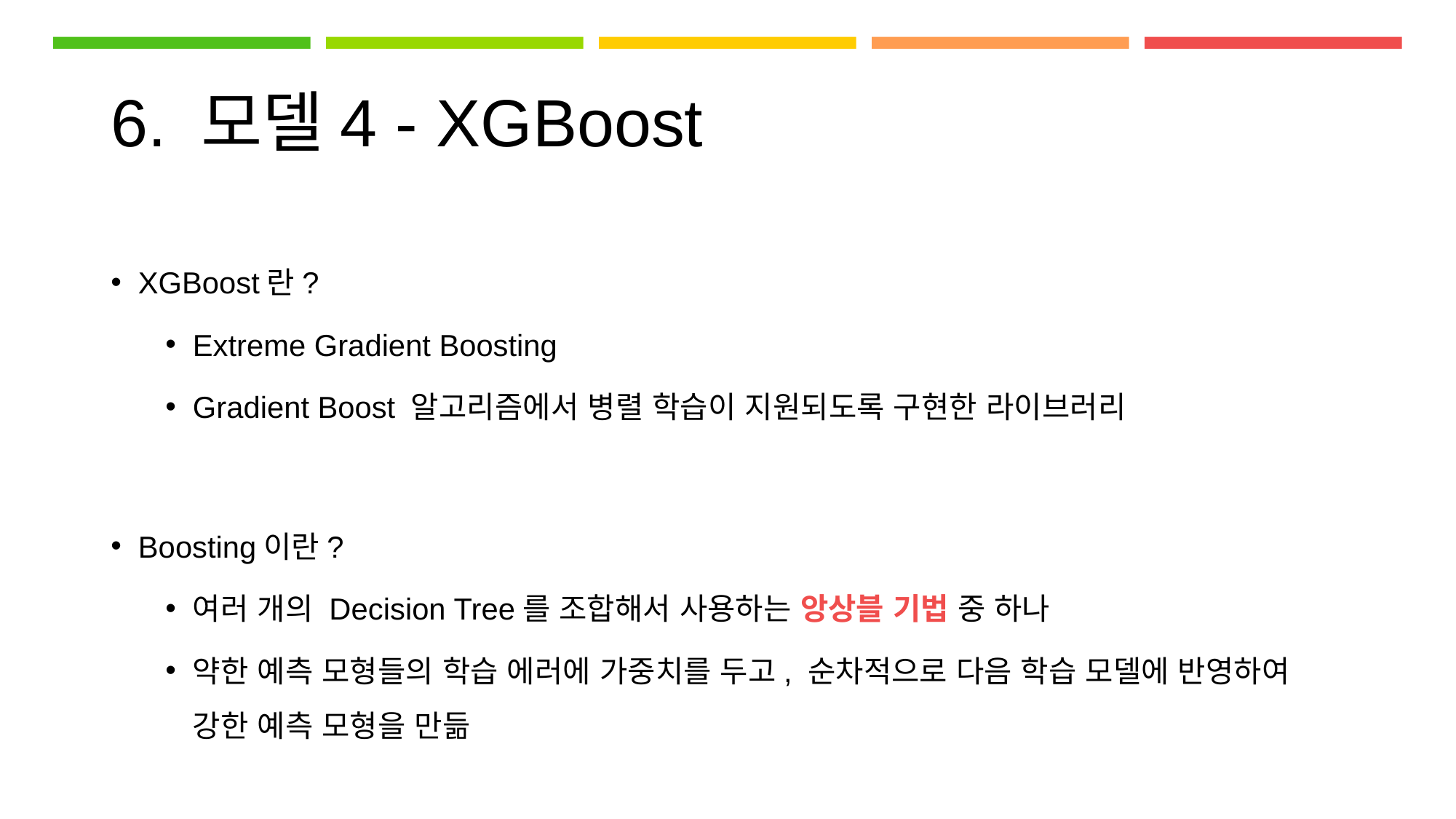

# 6. 모델4 - XGBoost
XGBoost란?
Extreme Gradient Boosting
Gradient Boost 알고리즘에서 병렬 학습이 지원되도록 구현한 라이브러리

Boosting이란?
여러 개의 Decision Tree를 조합해서 사용하는 앙상블 기법 중 하나
약한 예측 모형들의 학습 에러에 가중치를 두고, 순차적으로 다음 학습 모델에 반영하여 강한 예측 모형을 만듦